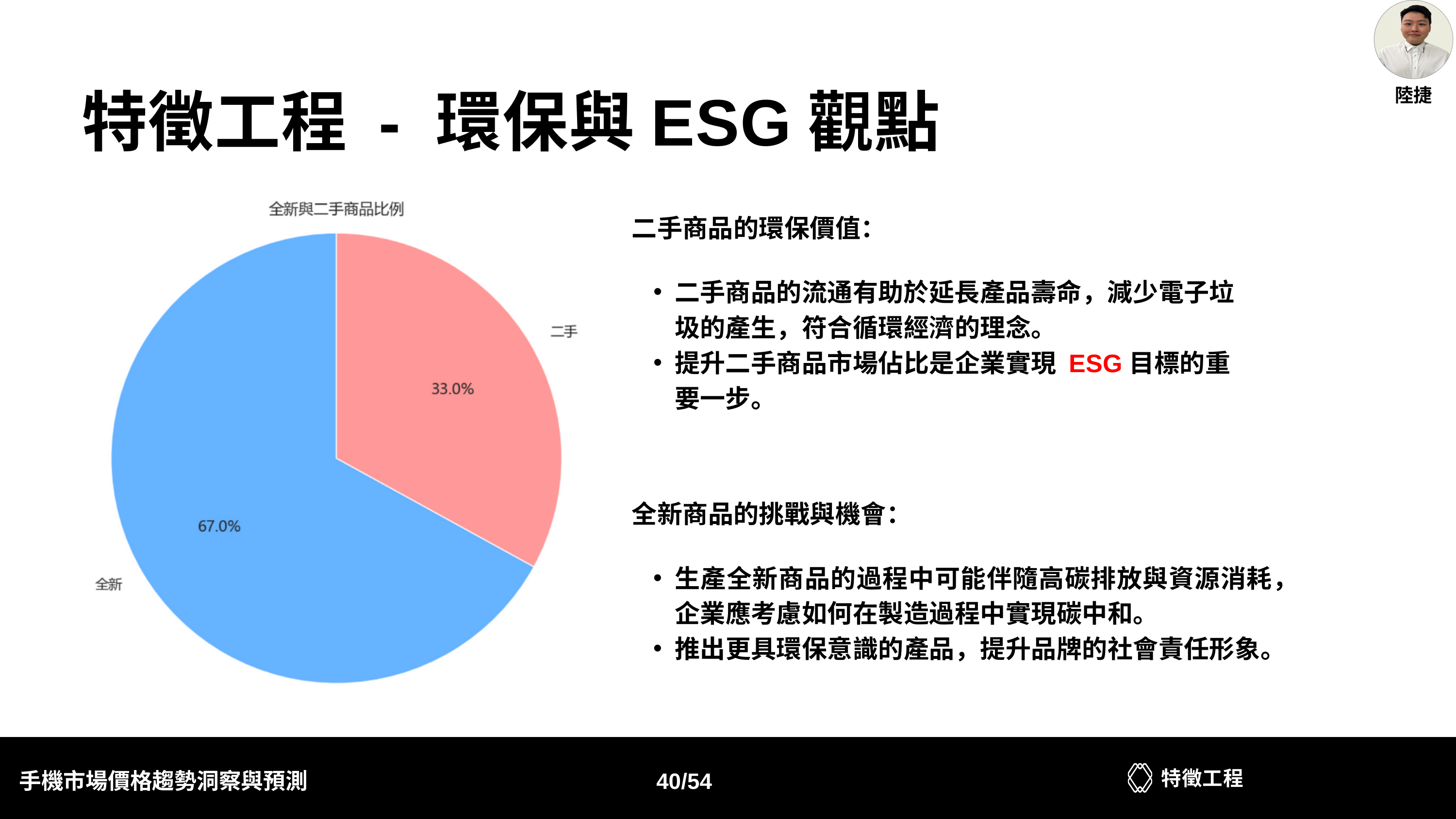

陸捷
特徵工程 - 環保與ESG觀點

二手商品的環保價值：

二手商品的流通有助於延長產品壽命，減少電子垃圾的產生，符合循環經濟的理念。
提升二手商品市場佔比是企業實現 ESG目標的重要一步。

全新商品的挑戰與機會：

生產全新商品的過程中可能伴隨高碳排放與資源消耗，企業應考慮如何在製造過程中實現碳中和。
推出更具環保意識的產品，提升品牌的社會責任形象。

特徵工程